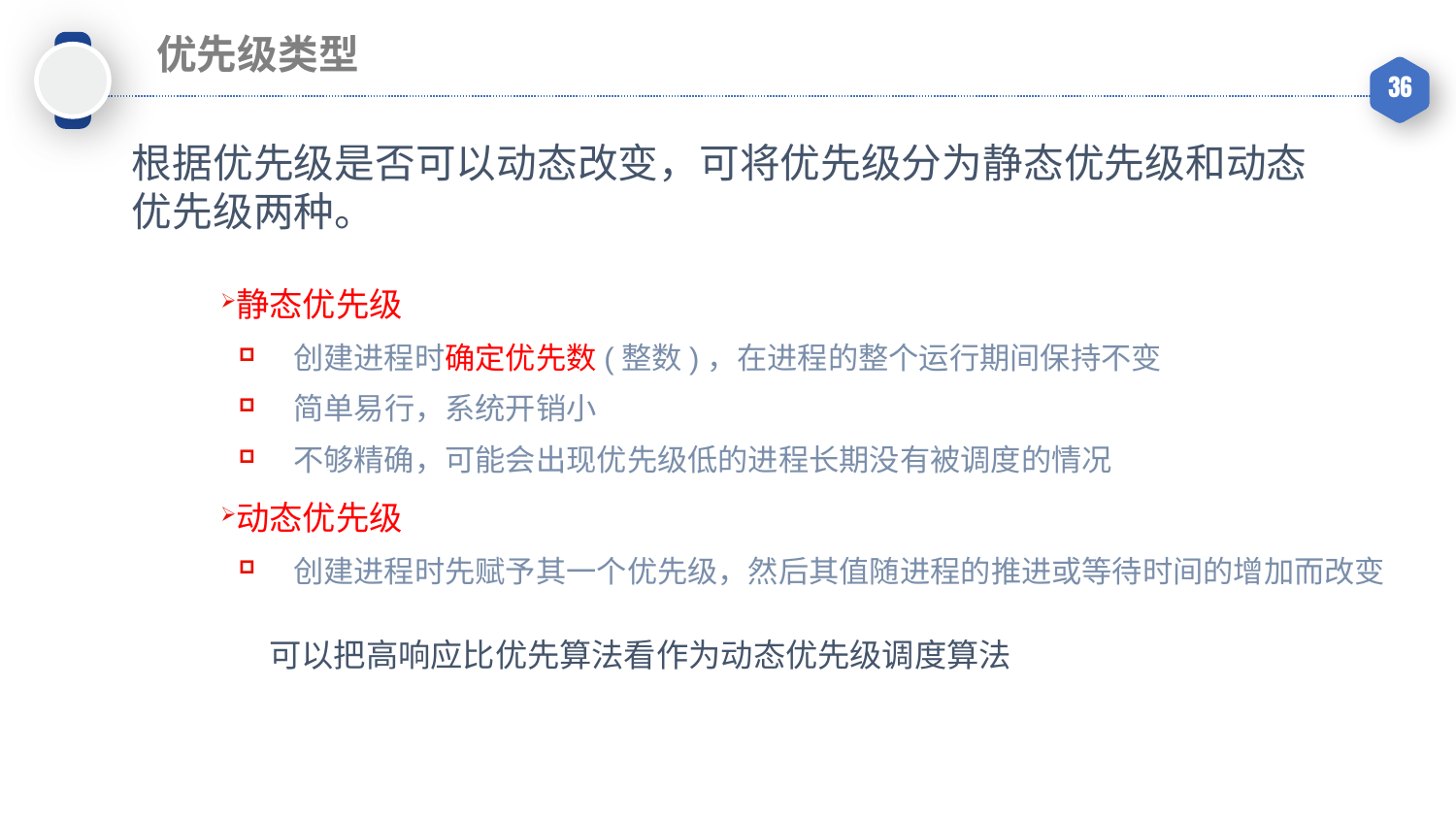

优先级类型
根据优先级是否可以动态改变，可将优先级分为静态优先级和动态优先级两种。

静态优先级
创建进程时确定优先数(整数)，在进程的整个运行期间保持不变
简单易行，系统开销小
不够精确，可能会出现优先级低的进程长期没有被调度的情况
动态优先级
创建进程时先赋予其一个优先级，然后其值随进程的推进或等待时间的增加而改变

可以把高响应比优先算法看作为动态优先级调度算法